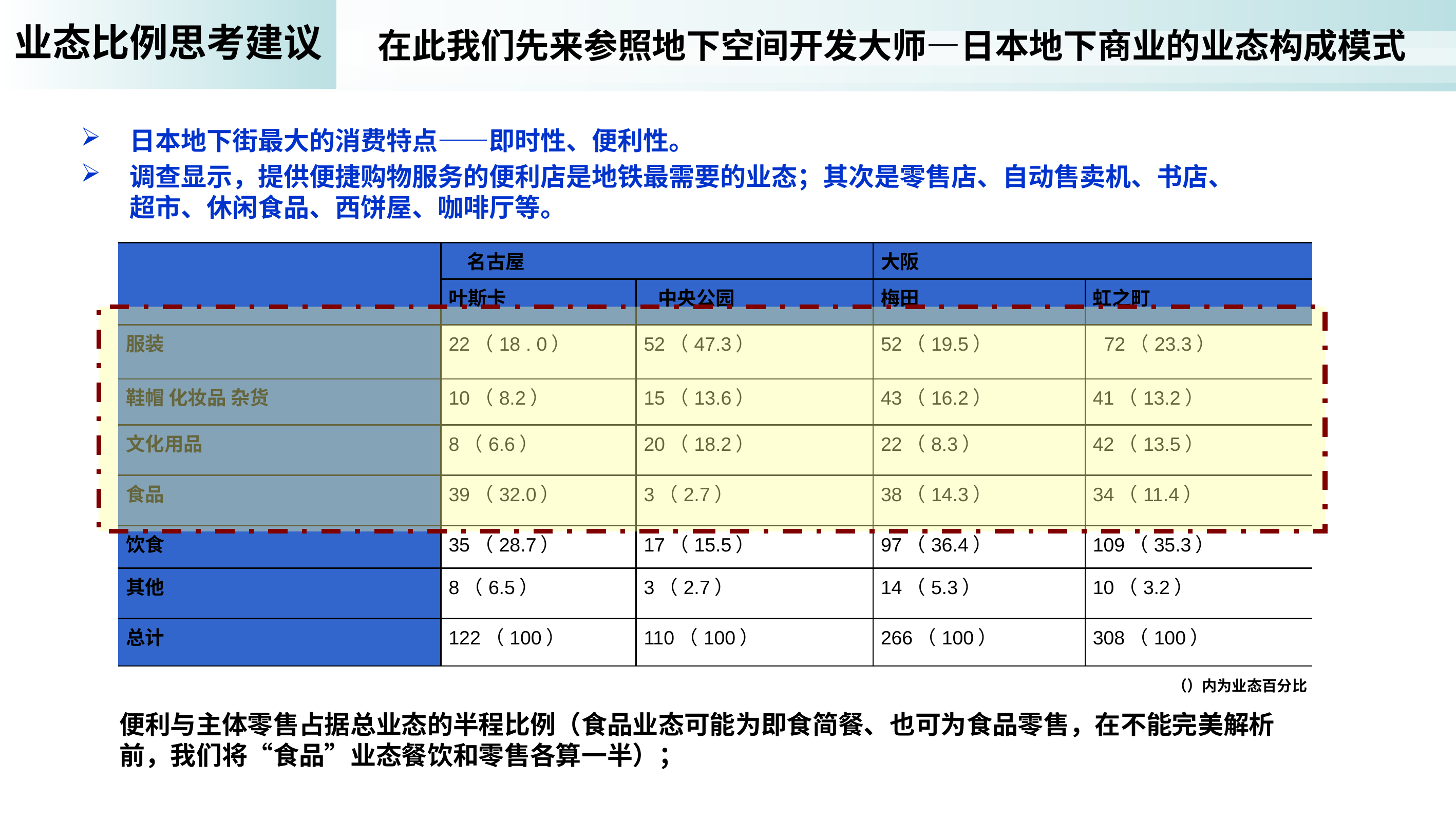

业态比例思考建议
在此我们先来参照地下空间开发大师—日本地下商业的业态构成模式
日本地下街最大的消费特点——即时性、便利性。
调查显示，提供便捷购物服务的便利店是地铁最需要的业态；其次是零售店、自动售卖机、书店、超市、休闲食品、西饼屋、咖啡厅等。

|  | 名古屋 |  | 大阪 |  |
| --- | --- | --- | --- | --- |
|  | 叶斯卡 | 中央公园 | 梅田 | 虹之町 |
| 服装 | 22（18 . 0） | 52（47.3） | 52（19.5） | 72（23.3） |
| 鞋帽 化妆品 杂货 | 10（8.2） | 15（13.6） | 43（16.2） | 41（13.2） |
| 文化用品 | 8（6.6） | 20（18.2） | 22（8.3） | 42（13.5） |
| 食品 | 39（32.0） | 3（2.7） | 38（14.3） | 34（11.4） |
| 饮食 | 35（28.7） | 17（15.5） | 97（36.4） | 109（35.3） |
| 其他 | 8（6.5） | 3（2.7） | 14（5.3） | 10（3.2） |
| 总计 | 122（100） | 110（100） | 266（100） | 308（100） |

（）内为业态百分比
便利与主体零售占据总业态的半程比例（食品业态可能为即食简餐、也可为食品零售，在不能完美解析前，我们将“食品”业态餐饮和零售各算一半）；